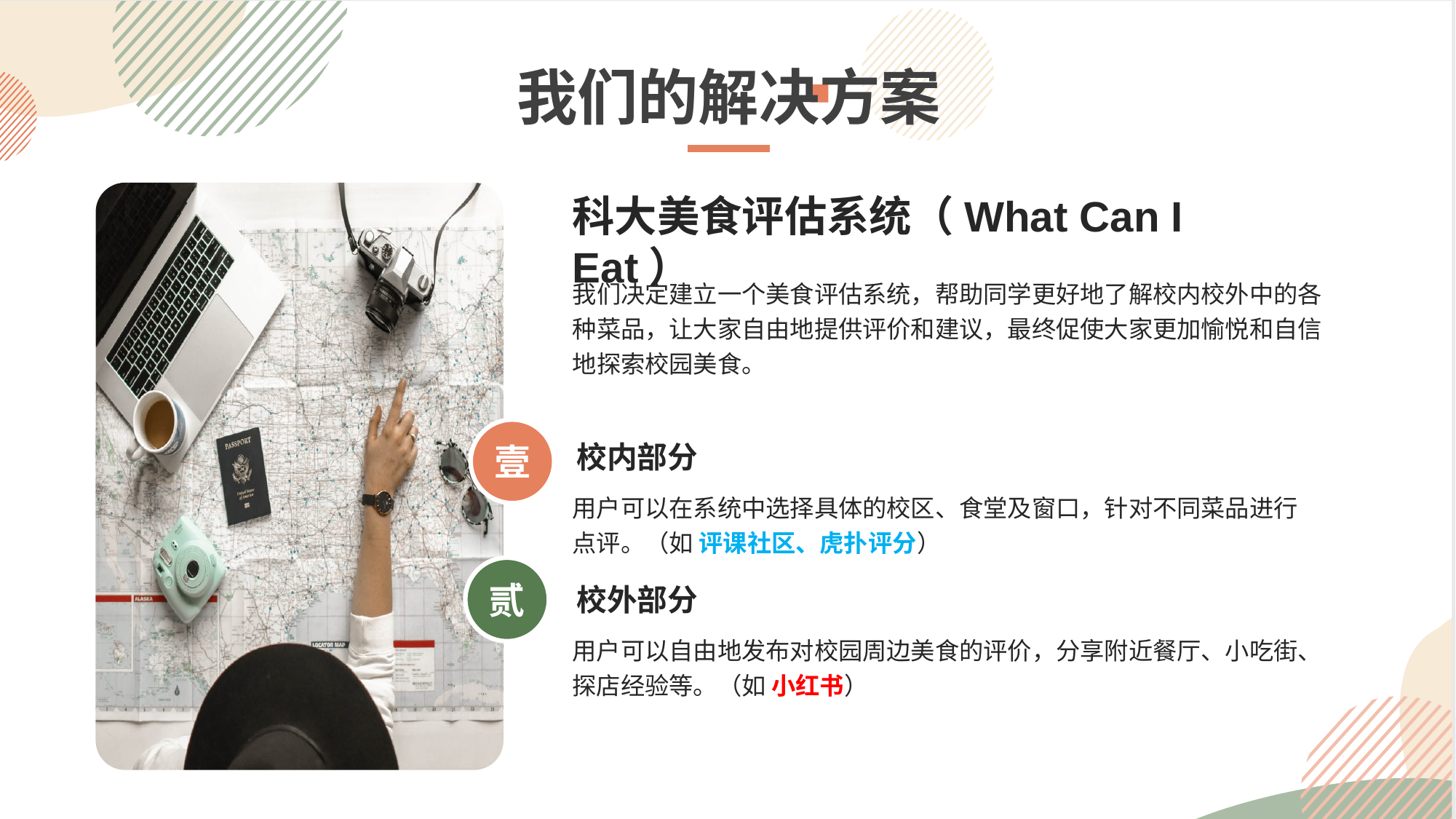

我们的解决方案

科大美食评估系统（What Can I Eat）
我们决定建立一个美食评估系统，帮助同学更好地了解校内校外中的各种菜品，让大家自由地提供评价和建议，最终促使大家更加愉悦和自信地探索校园美食。
壹
校内部分
用户可以在系统中选择具体的校区、食堂及窗口，针对不同菜品进行点评。（如 评课社区、虎扑评分）
贰
校外部分
用户可以自由地发布对校园周边美食的评价，分享附近餐厅、小吃街、探店经验等。（如 小红书）